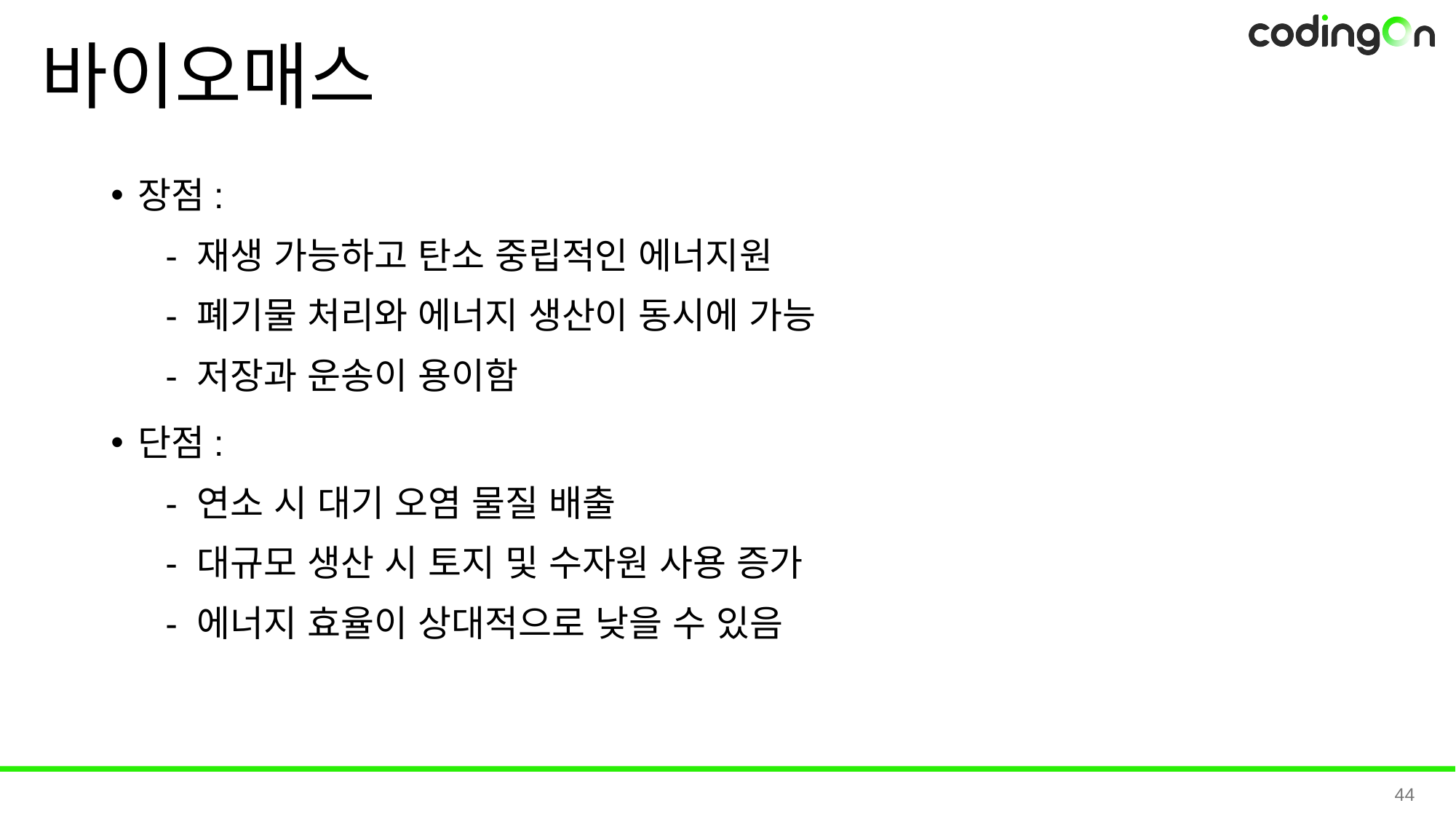

# 바이오매스
장점:
- 재생 가능하고 탄소 중립적인 에너지원
- 폐기물 처리와 에너지 생산이 동시에 가능
- 저장과 운송이 용이함
단점:
- 연소 시 대기 오염 물질 배출
- 대규모 생산 시 토지 및 수자원 사용 증가
- 에너지 효율이 상대적으로 낮을 수 있음
44